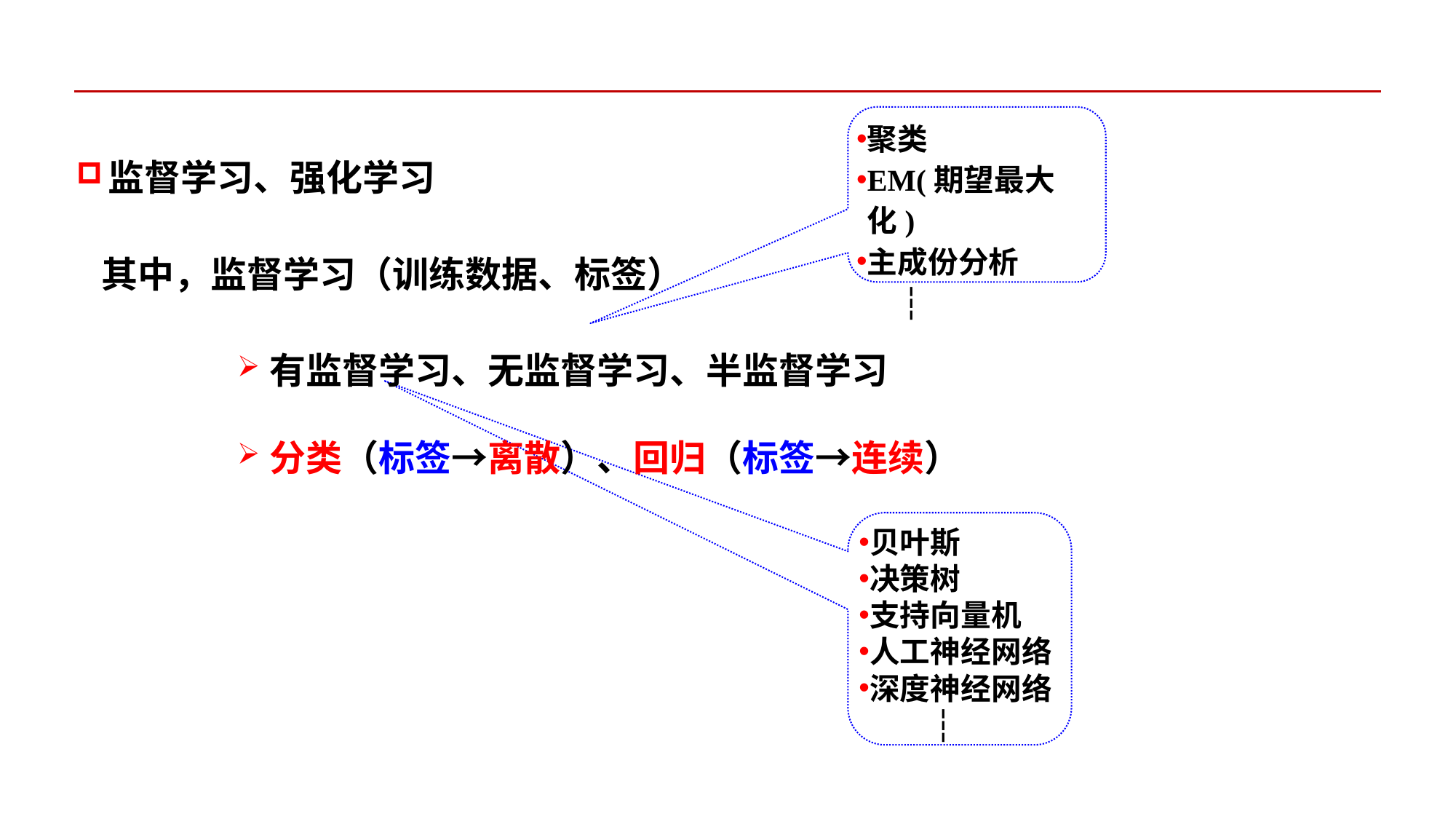

聚类
EM(期望最大化)
主成份分析
      ┆
监督学习、强化学习
  其中，监督学习（训练数据、标签）
有监督学习、无监督学习、半监督学习
分类（标签→离散）、回归（标签→连续）
贝叶斯
决策树
支持向量机
人工神经网络
深度神经网络
         ┆